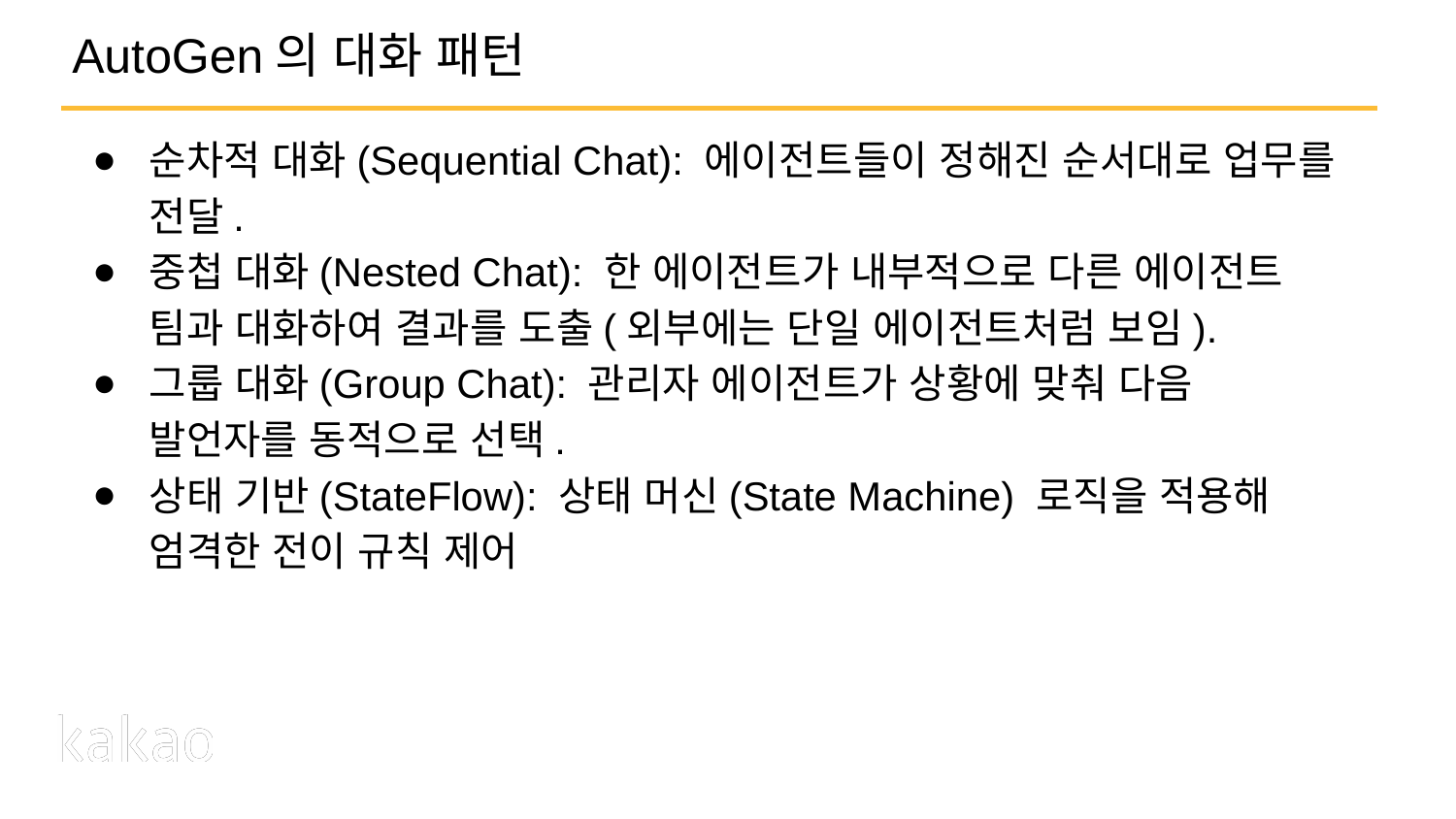

# AutoGen의 대화 패턴
순차적 대화(Sequential Chat): 에이전트들이 정해진 순서대로 업무를 전달.
중첩 대화(Nested Chat): 한 에이전트가 내부적으로 다른 에이전트 팀과 대화하여 결과를 도출(외부에는 단일 에이전트처럼 보임).
그룹 대화(Group Chat): 관리자 에이전트가 상황에 맞춰 다음 발언자를 동적으로 선택.
상태 기반(StateFlow): 상태 머신(State Machine) 로직을 적용해 엄격한 전이 규칙 제어